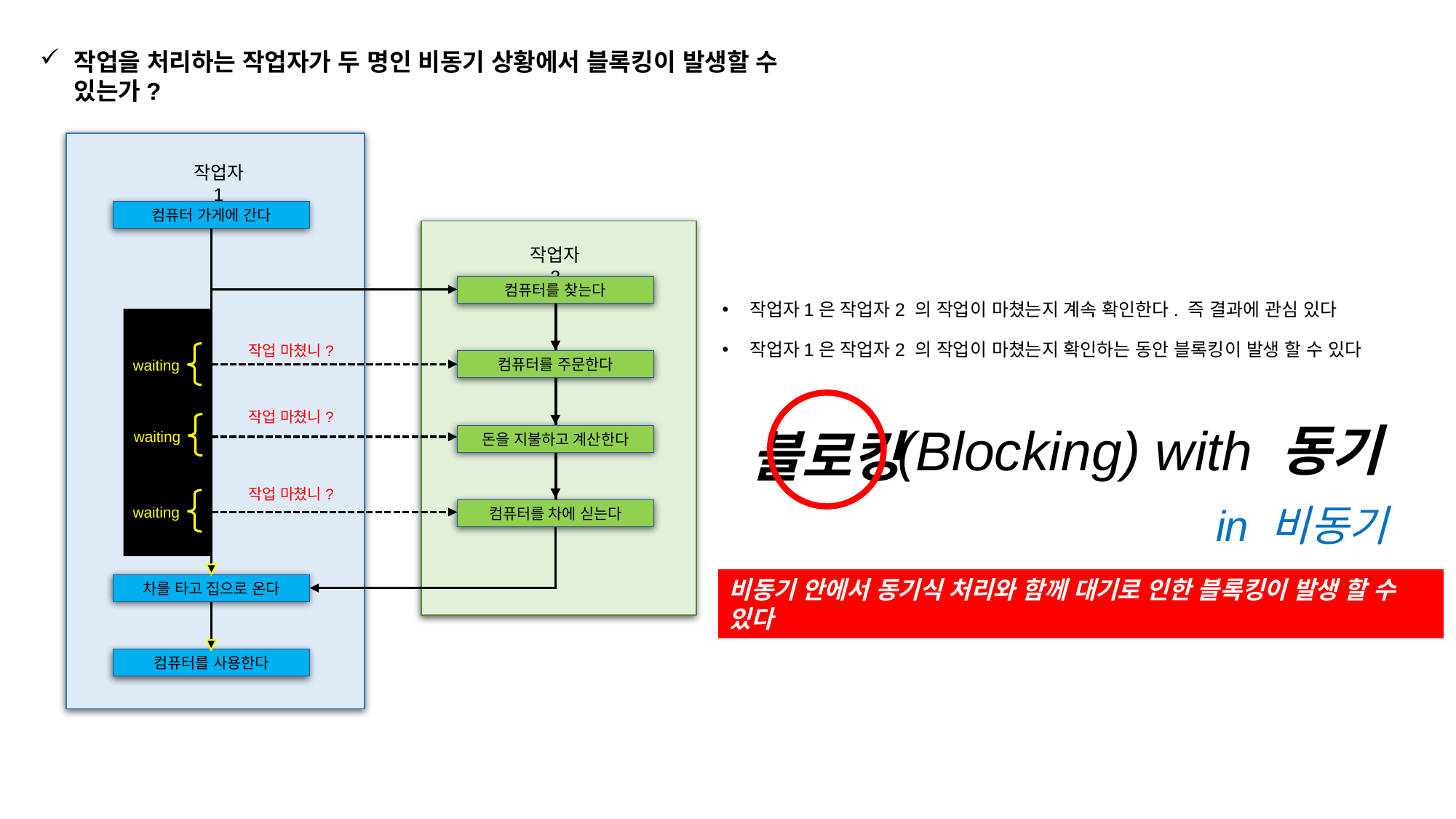

작업을 처리하는 작업자가 두 명인 비동기 상황에서 블록킹이 발생할 수 있는가?

작업자 1
컴퓨터 가게에 간다

작업자 2
컴퓨터를 찾는다
작업자1은 작업자2 의 작업이 마쳤는지 계속 확인한다. 즉 결과에 관심 있다
작업자1은 작업자2 의 작업이 마쳤는지 확인하는 동안 블록킹이 발생 할 수 있다

작업 마쳤니?

waiting
컴퓨터를 주문한다

작업 마쳤니?
(Blocking) with 동기

블로킹
waiting
돈을 지불하고 계산한다
작업 마쳤니?

in 비동기
waiting
컴퓨터를 차에 싣는다

비동기 안에서 동기식 처리와 함께 대기로 인한 블록킹이 발생 할 수 있다
차를 타고 집으로 온다

컴퓨터를 사용한다